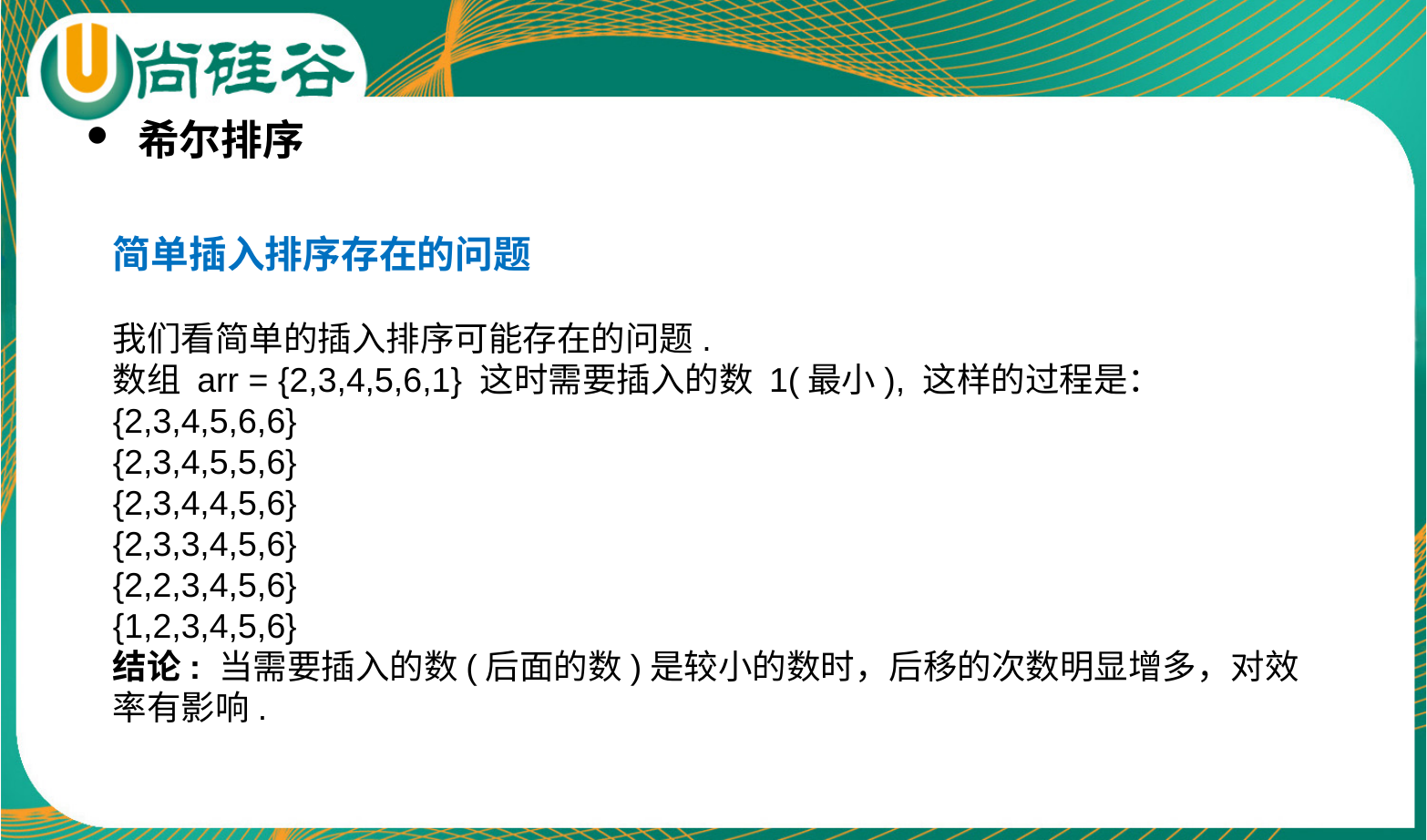

希尔排序

简单插入排序存在的问题

我们看简单的插入排序可能存在的问题.
数组 arr = {2,3,4,5,6,1} 这时需要插入的数 1(最小), 这样的过程是：
{2,3,4,5,6,6}
{2,3,4,5,5,6}
{2,3,4,4,5,6}
{2,3,3,4,5,6}
{2,2,3,4,5,6}
{1,2,3,4,5,6}
结论: 当需要插入的数(后面的数)是较小的数时，后移的次数明显增多，对效率有影响.